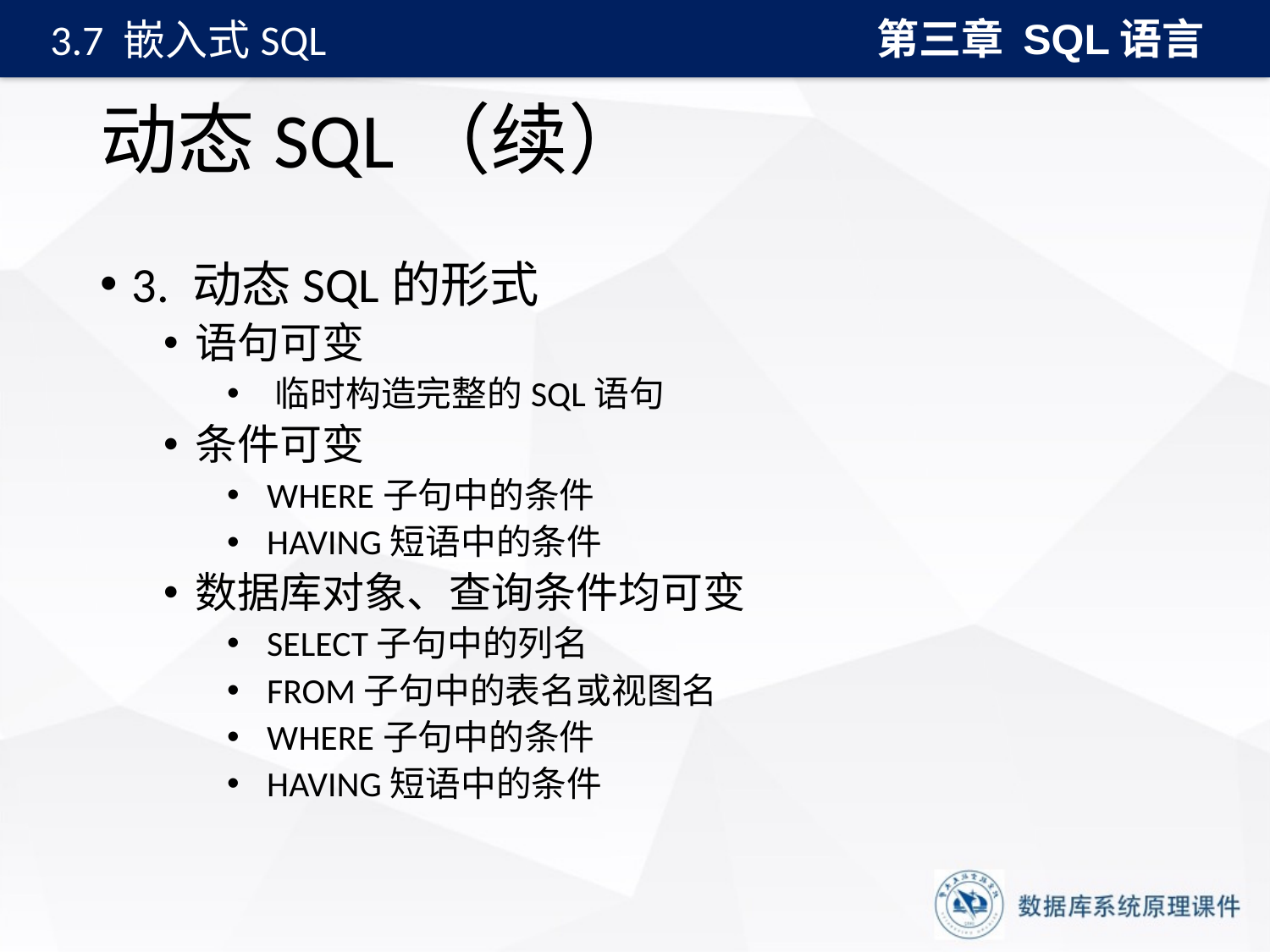

第三章 SQL语言
3.7 嵌入式SQL
# 动态SQL（续）
3. 动态SQL的形式
语句可变
 临时构造完整的SQL语句
条件可变
 WHERE子句中的条件
 HAVING短语中的条件
数据库对象、查询条件均可变
 SELECT子句中的列名
 FROM子句中的表名或视图名
 WHERE子句中的条件
 HAVING短语中的条件